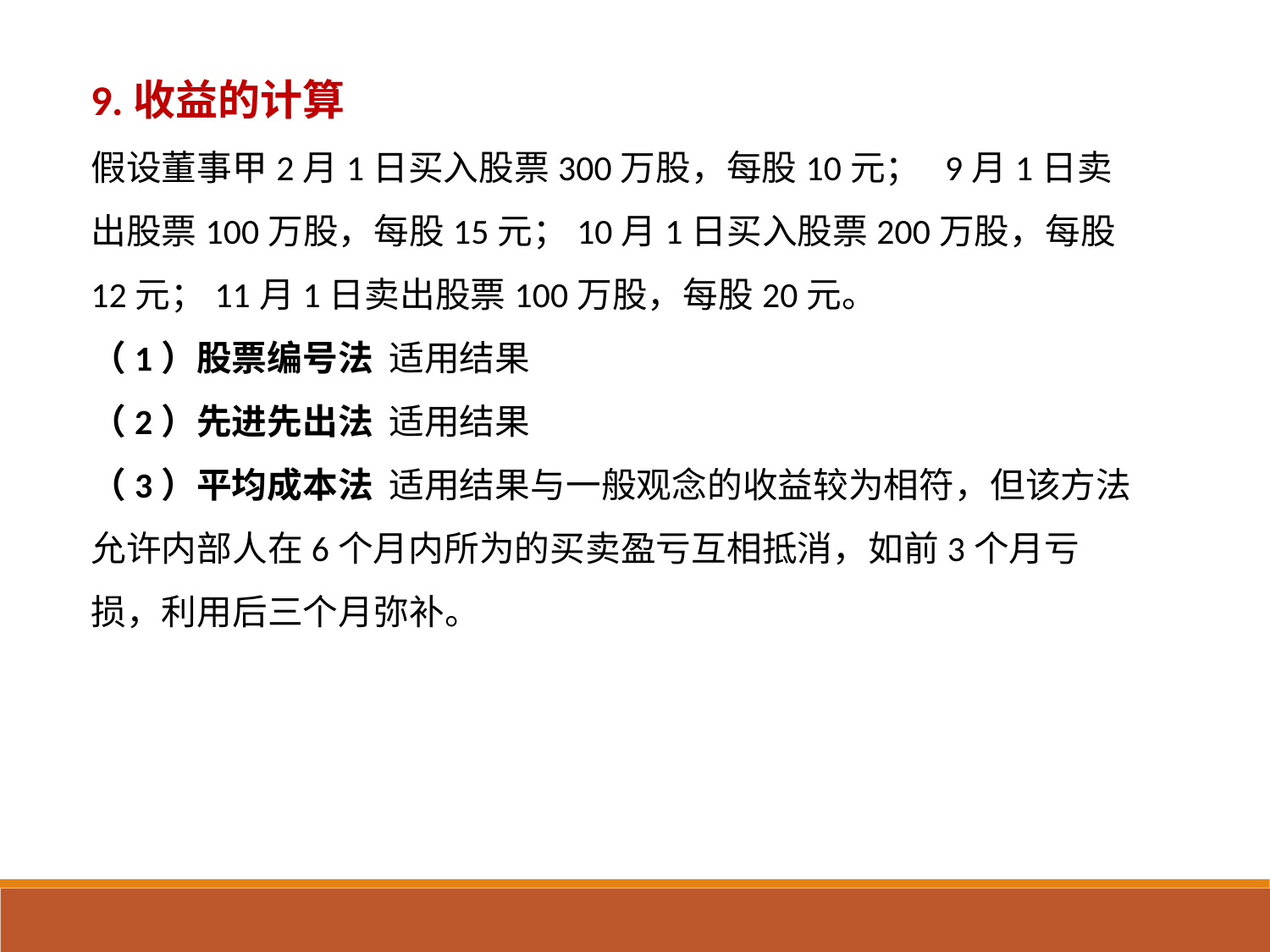

9.收益的计算
假设董事甲2月1日买入股票300万股，每股10元；  9月1日卖出股票100万股，每股15元；10月1日买入股票200万股，每股12元；11月1日卖出股票100万股，每股20元。
（1）股票编号法  适用结果
（2）先进先出法  适用结果
（3）平均成本法  适用结果与一般观念的收益较为相符，但该方法允许内部人在6个月内所为的买卖盈亏互相抵消，如前3个月亏损，利用后三个月弥补。